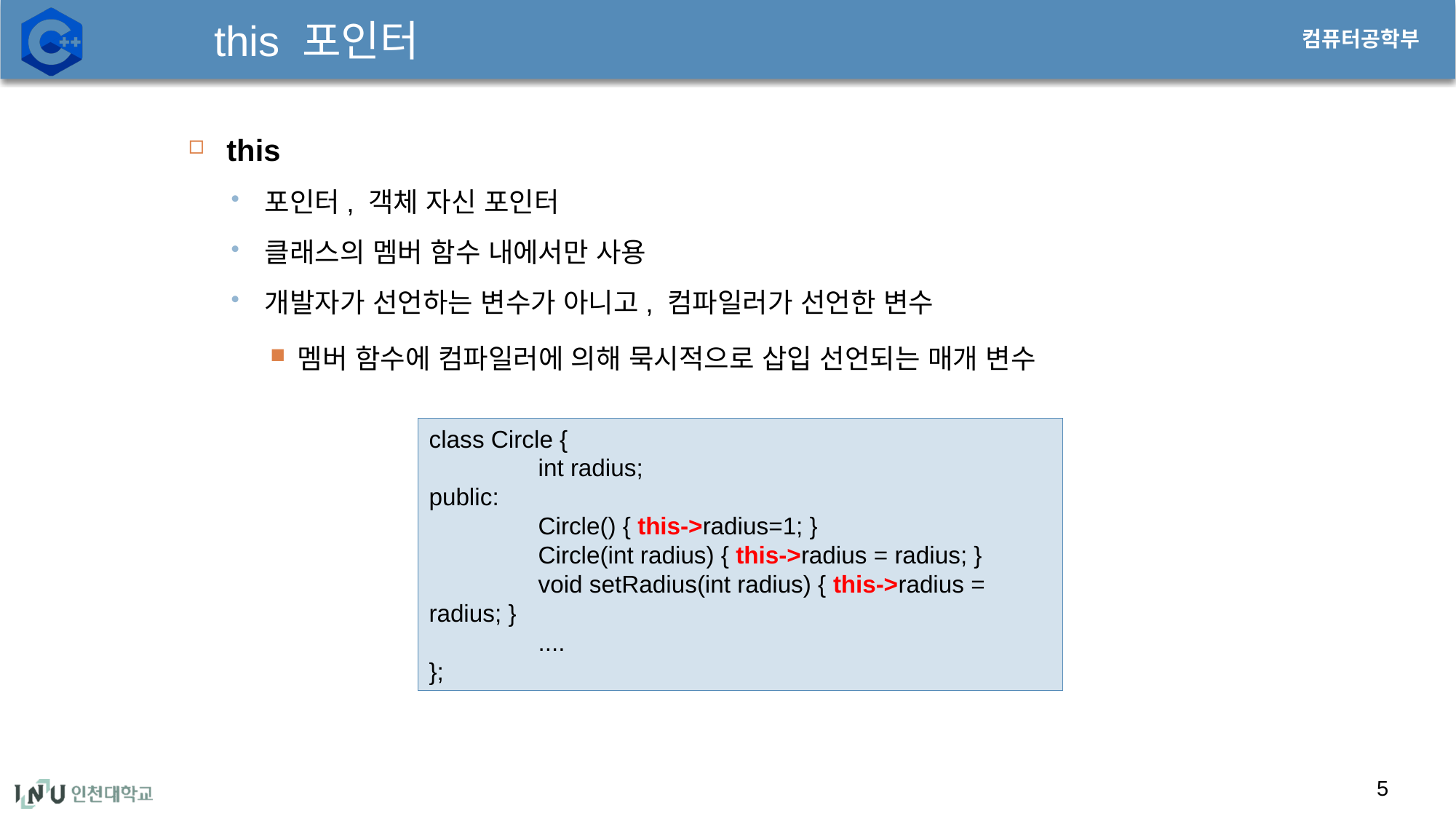

# this 포인터
this
포인터, 객체 자신 포인터
클래스의 멤버 함수 내에서만 사용
개발자가 선언하는 변수가 아니고, 컴파일러가 선언한 변수
멤버 함수에 컴파일러에 의해 묵시적으로 삽입 선언되는 매개 변수
class Circle {
	int radius;
public:
	Circle() { this->radius=1; }
	Circle(int radius) { this->radius = radius; }
	void setRadius(int radius) { this->radius = radius; }
	....
};